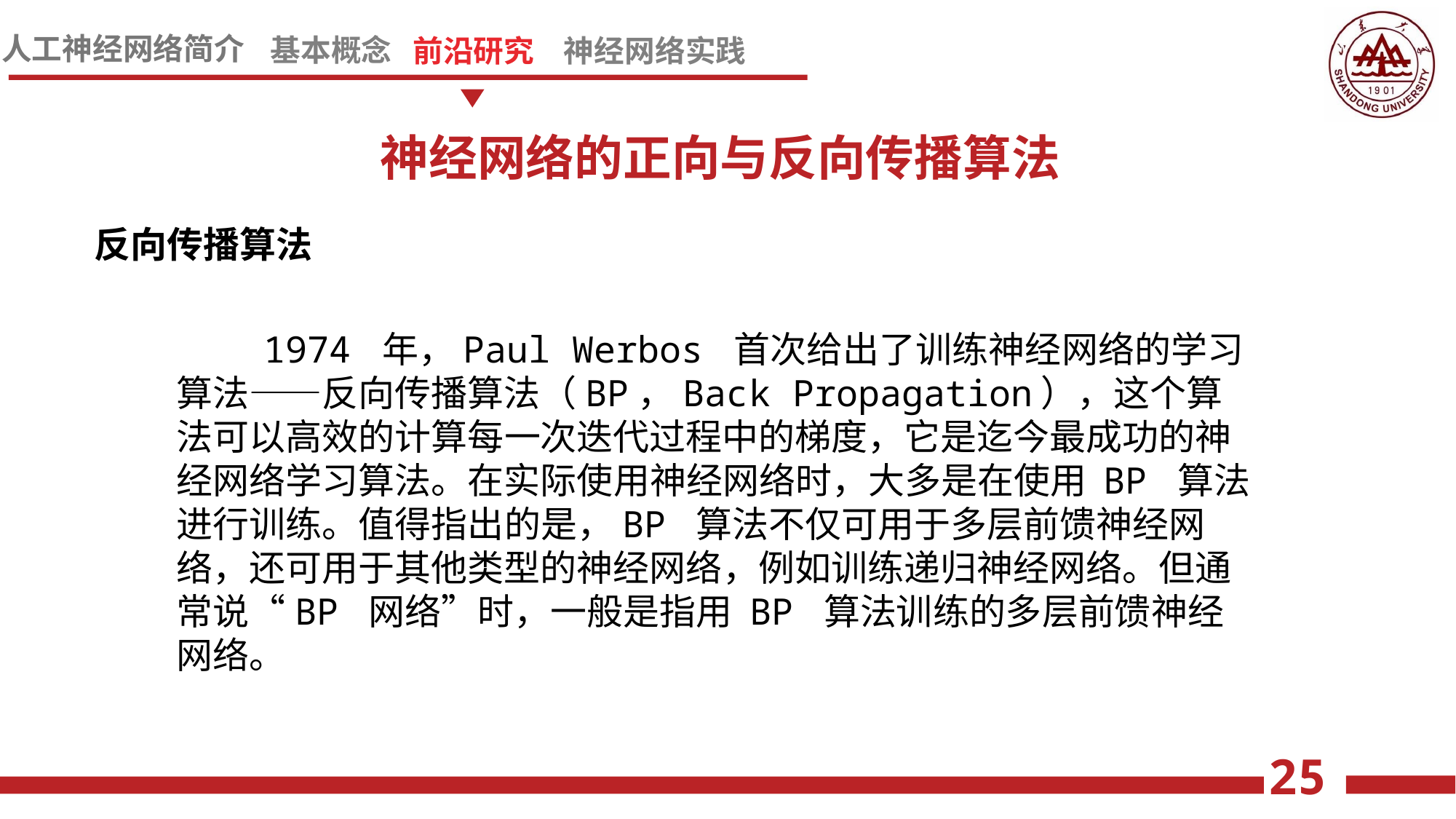

神经网络的正向与反向传播算法
 反向传播算法
    1974 年，Paul Werbos 首次给出了训练神经网络的学习算法——反向传播算法（BP，Back Propagation），这个算法可以高效的计算每一次迭代过程中的梯度，它是迄今最成功的神经网络学习算法。在实际使用神经网络时，大多是在使用 BP 算法进行训练。值得指出的是，BP 算法不仅可用于多层前馈神经网络，还可用于其他类型的神经网络，例如训练递归神经网络。但通常说“BP 网络”时，一般是指用 BP 算法训练的多层前馈神经网络。